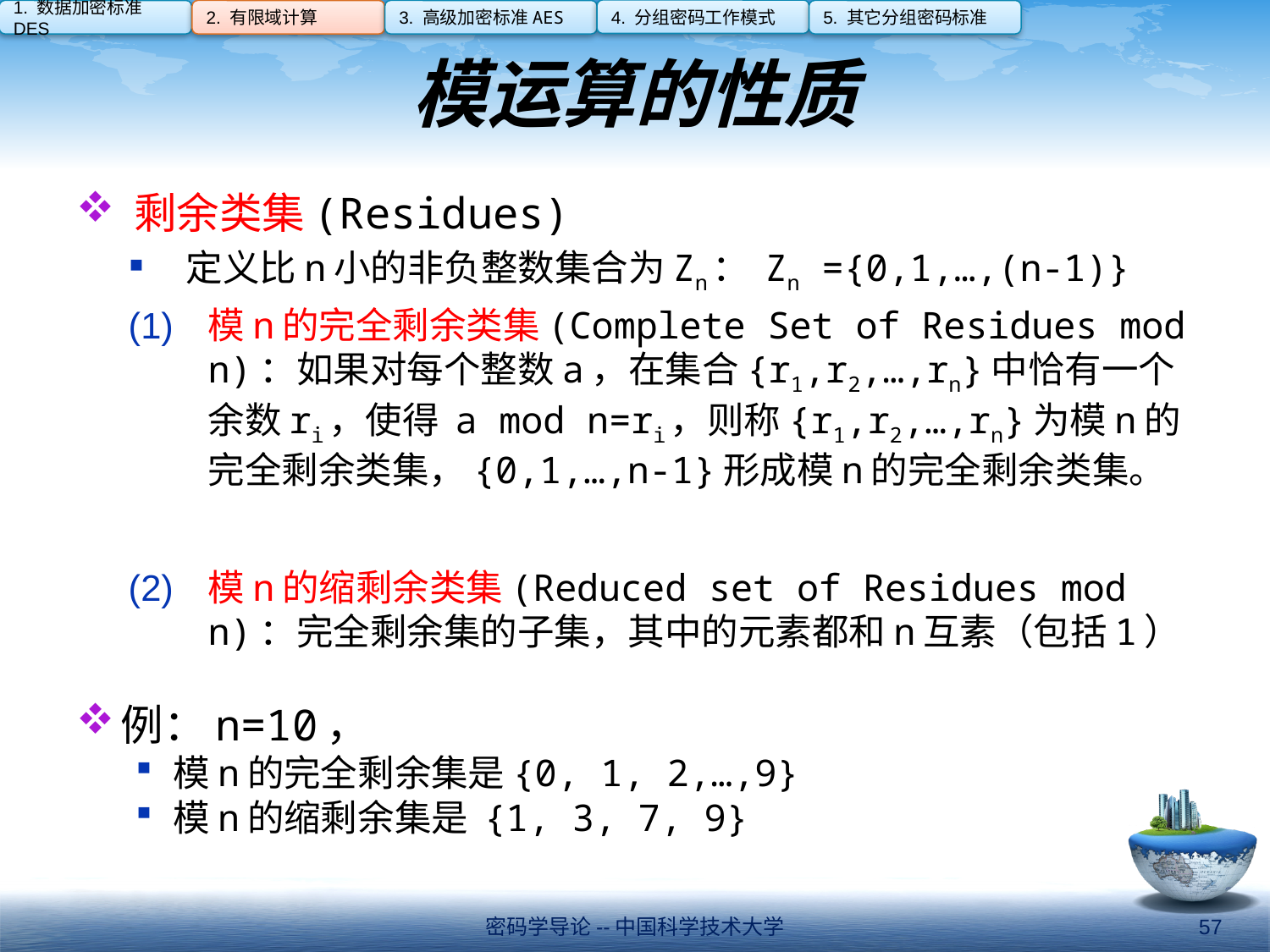

4. 分组密码工作模式
1. 数据加密标准DES
2. 有限域计算
3. 高级加密标准AES
5. 其它分组密码标准
# 模运算的性质
剩余类集(Residues)
定义比n小的非负整数集合为Zn： Zn ={0,1,…,(n-1)}
模n的完全剩余类集(Complete Set of Residues mod n)：如果对每个整数a，在集合{r1,r2,…,rn}中恰有一个余数ri，使得 a mod n=ri，则称{r1,r2,…,rn}为模n的完全剩余类集，{0,1,…,n-1}形成模n的完全剩余类集。

模n的缩剩余类集(Reduced set of Residues mod n)：完全剩余集的子集，其中的元素都和n互素（包括1）

例：n=10，
模n的完全剩余集是{0, 1, 2,…,9}
模n的缩剩余集是 {1, 3, 7, 9}
密码学导论--中国科学技术大学
57